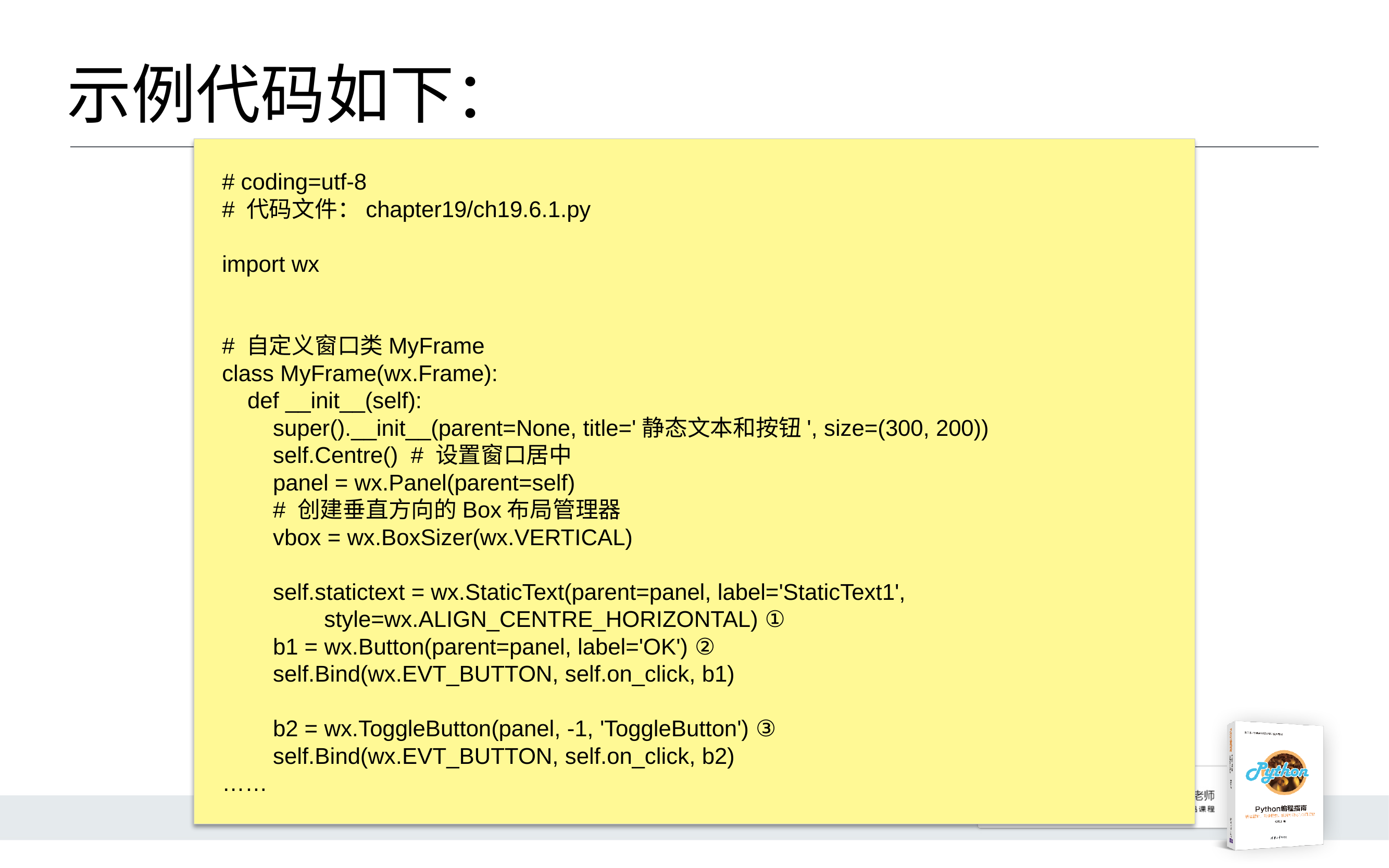

# 示例代码如下：
# coding=utf-8
# 代码文件：chapter19/ch19.6.1.py

import wx

# 自定义窗口类MyFrame
class MyFrame(wx.Frame):
    def __init__(self):
        super().__init__(parent=None, title='静态文本和按钮', size=(300, 200))
        self.Centre()  # 设置窗口居中
        panel = wx.Panel(parent=self)
        # 创建垂直方向的Box布局管理器
        vbox = wx.BoxSizer(wx.VERTICAL)

        self.statictext = wx.StaticText(parent=panel, label='StaticText1',
                style=wx.ALIGN_CENTRE_HORIZONTAL) ①
        b1 = wx.Button(parent=panel, label='OK') ②
        self.Bind(wx.EVT_BUTTON, self.on_click, b1)

        b2 = wx.ToggleButton(panel, -1, 'ToggleButton') ③
        self.Bind(wx.EVT_BUTTON, self.on_click, b2)
……